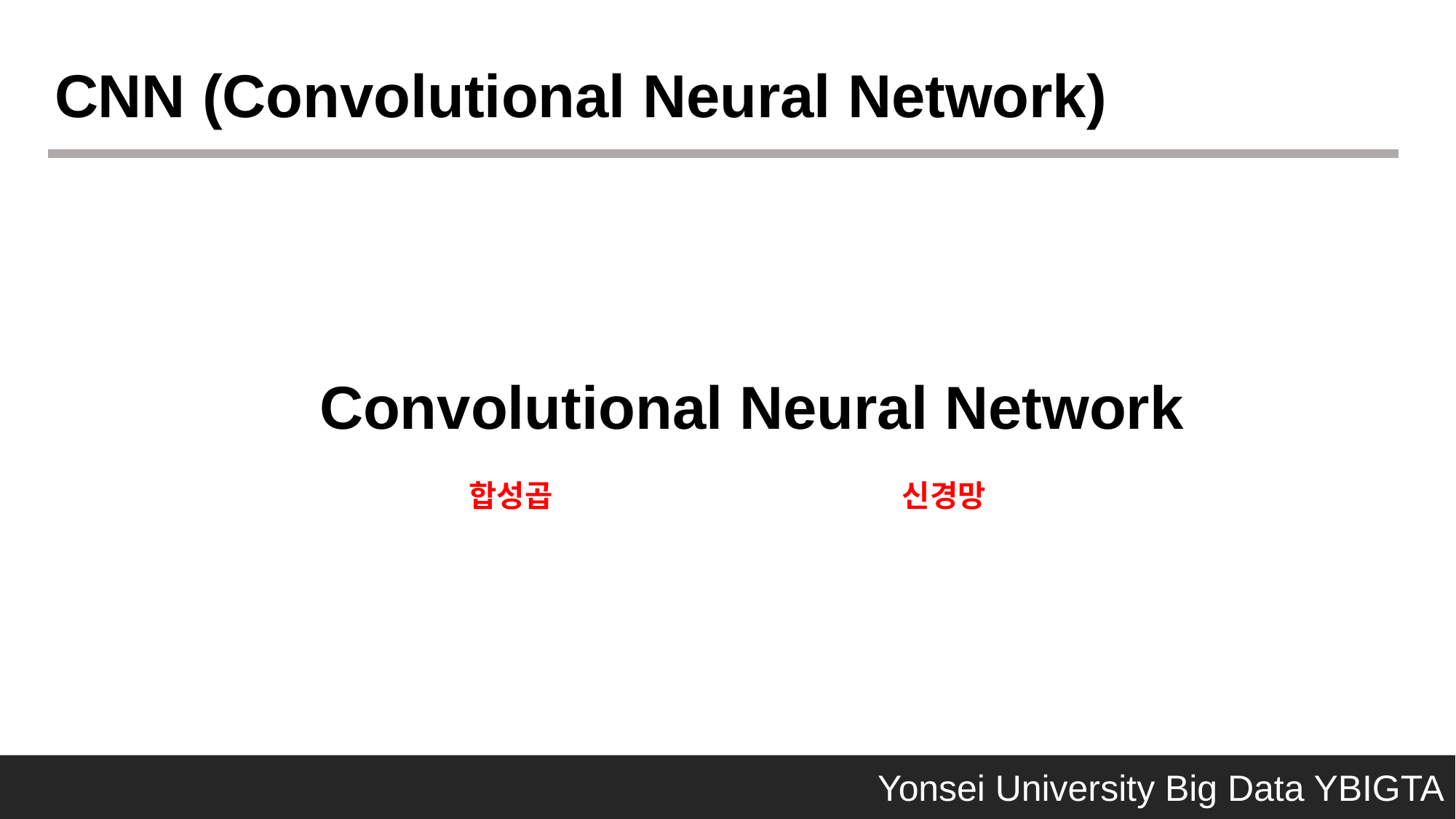

CNN (Convolutional Neural Network)
Convolutional Neural Network
합성곱
신경망

 Yonsei University Big Data YBIGTA